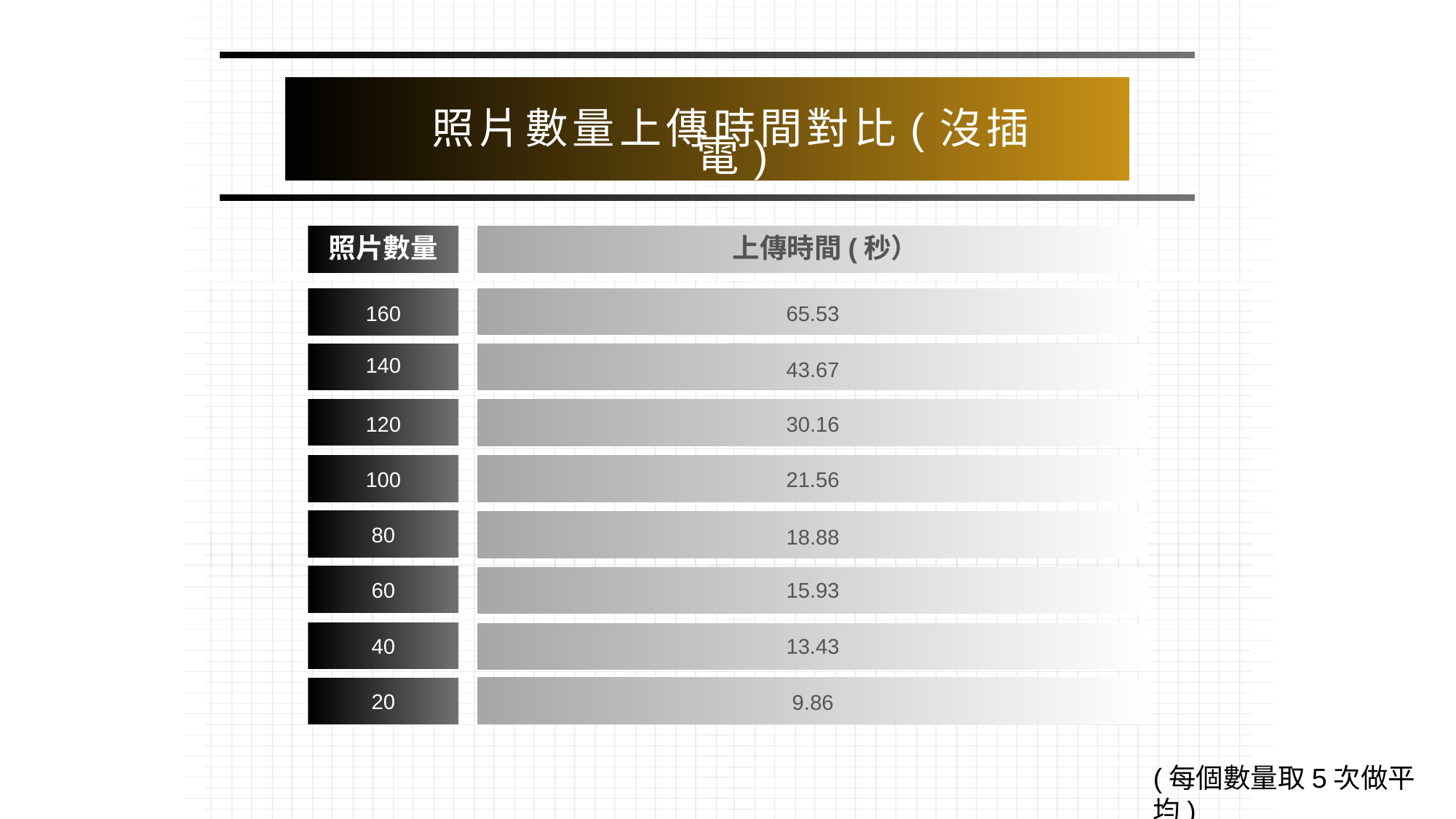

照片數量上傳時間對比(沒插電)

照片數量
   上傳時間(秒）

160
65.53

140
43.67

120
30.16

100
21.56

80
18.88

60
15.93

40
13.43

20
9.86
(每個數量取5次做平均)